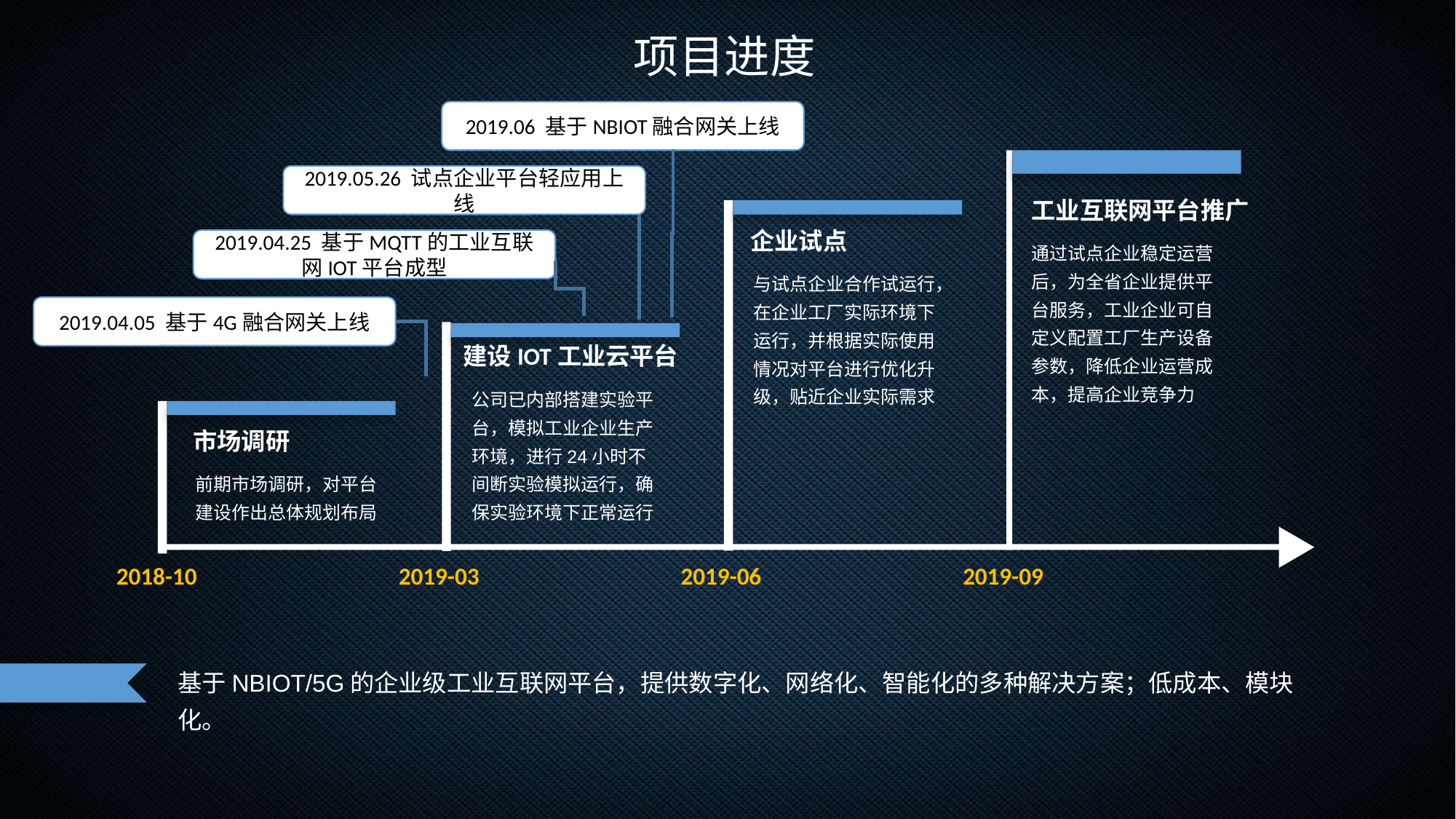

项目进度
2019.06 基于NBIOT融合网关上线

工业互联网平台推广
通过试点企业稳定运营后，为全省企业提供平台服务，工业企业可自定义配置工厂生产设备参数，降低企业运营成本，提高企业竞争力
2019.05.26 试点企业平台轻应用上线

企业试点
与试点企业合作试运行，在企业工厂实际环境下运行，并根据实际使用情况对平台进行优化升级，贴近企业实际需求
2019.04.25 基于MQTT的工业互联网IOT平台成型
2019.04.05 基于4G融合网关上线

建设IOT工业云平台
公司已内部搭建实验平台，模拟工业企业生产环境，进行24小时不间断实验模拟运行，确保实验环境下正常运行

市场调研
前期市场调研，对平台建设作出总体规划布局
2018-10
2019-03
2019-06
2019-09
基于NBIOT/5G的企业级工业互联网平台，提供数字化、网络化、智能化的多种解决方案；低成本、模块化。